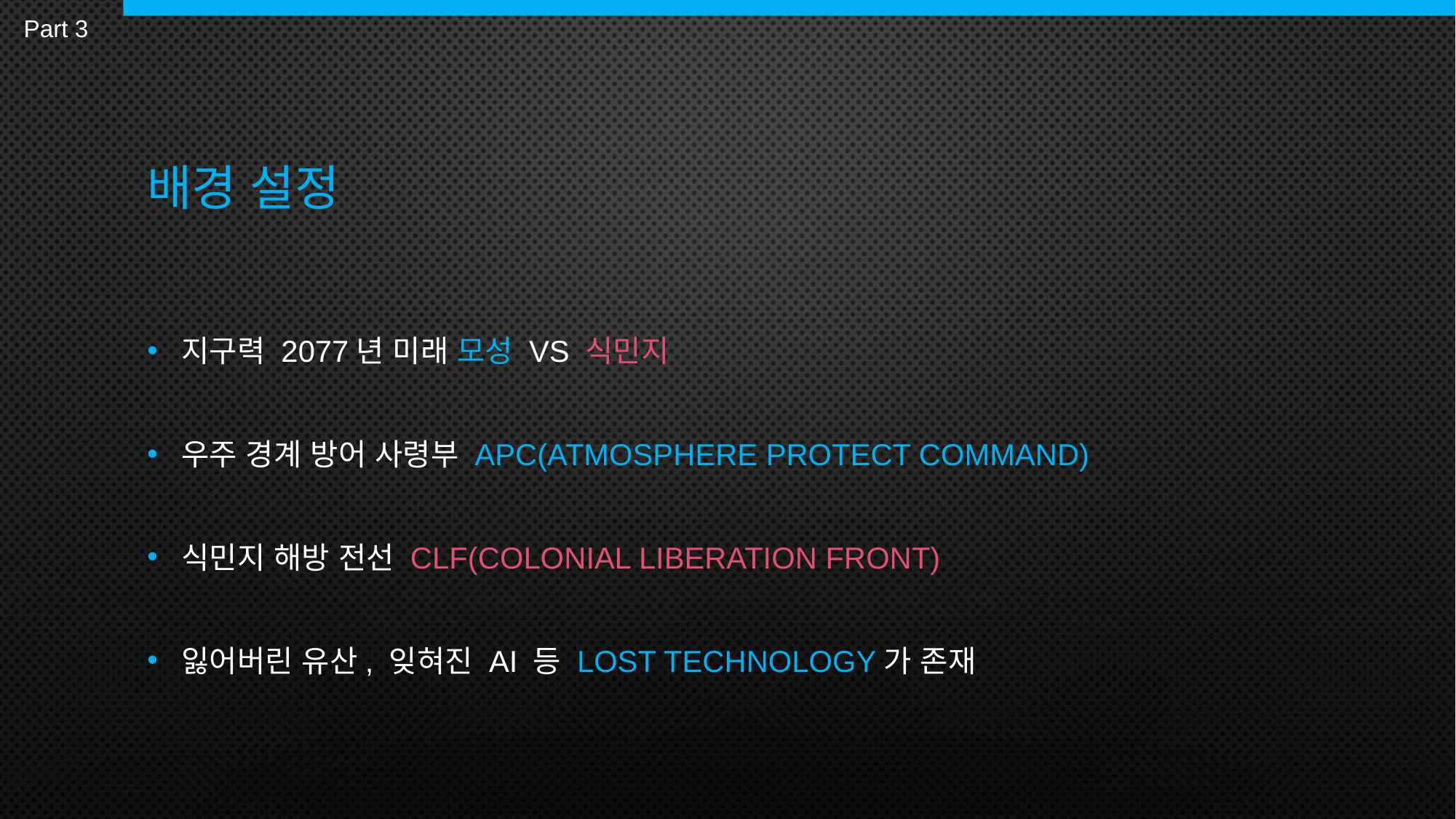

Part 3
# 배경 설정
지구력 2077년 미래 모성 vs 식민지

우주 경계 방어 사령부 APC(Atmosphere Protect Command)

식민지 해방 전선 CLF(Colonial Liberation Front)

잃어버린 유산, 잊혀진 AI 등 Lost Technology가 존재